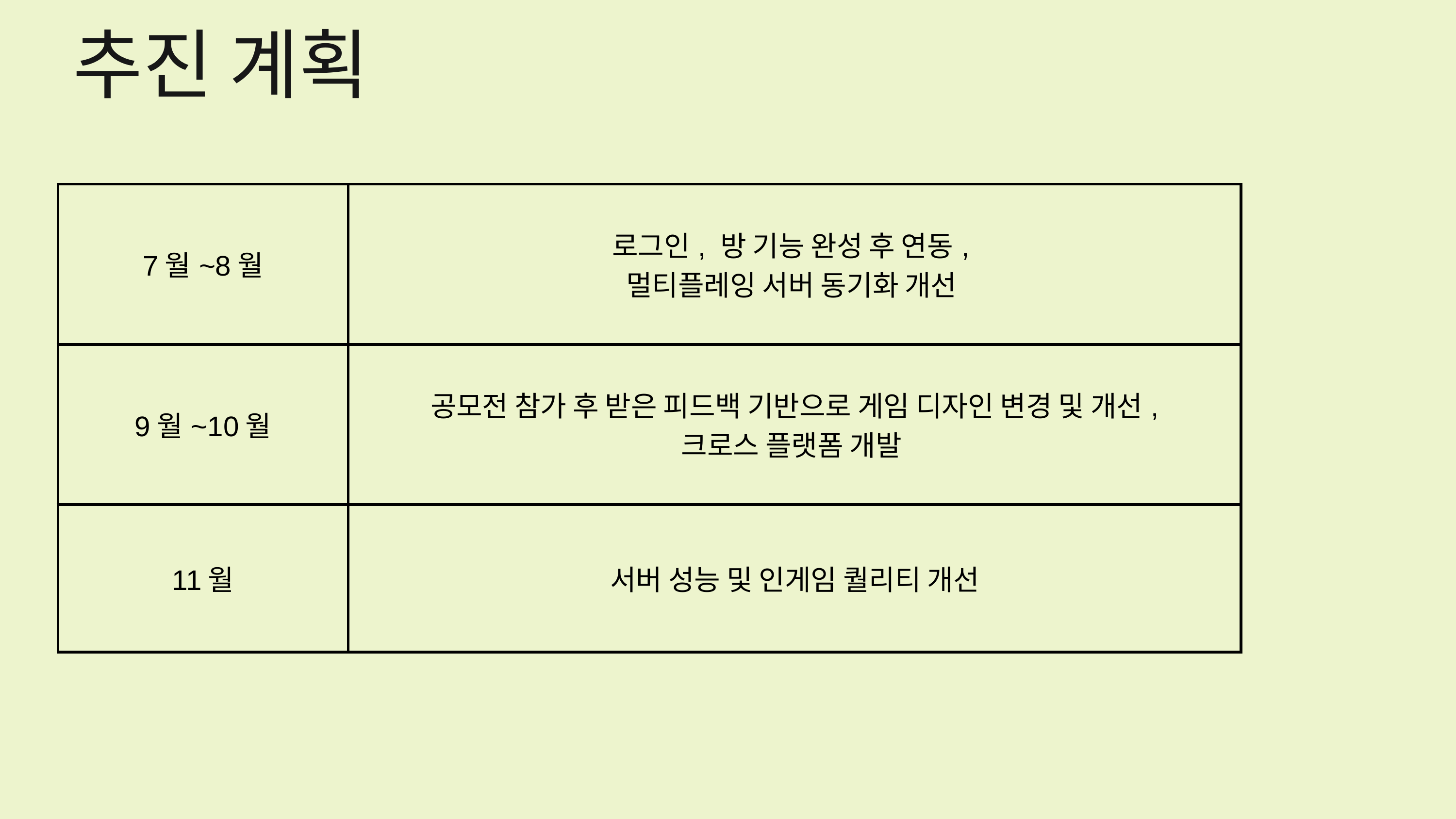

추진 계획
| 7월~8월 | 로그인, 방 기능 완성 후 연동, 멀티플레잉 서버 동기화 개선 |
| --- | --- |
| 9월~10월 | 공모전 참가 후 받은 피드백 기반으로 게임 디자인 변경 및 개선, 크로스 플랫폼 개발 |
| 11월 | 서버 성능 및 인게임 퀄리티 개선 |